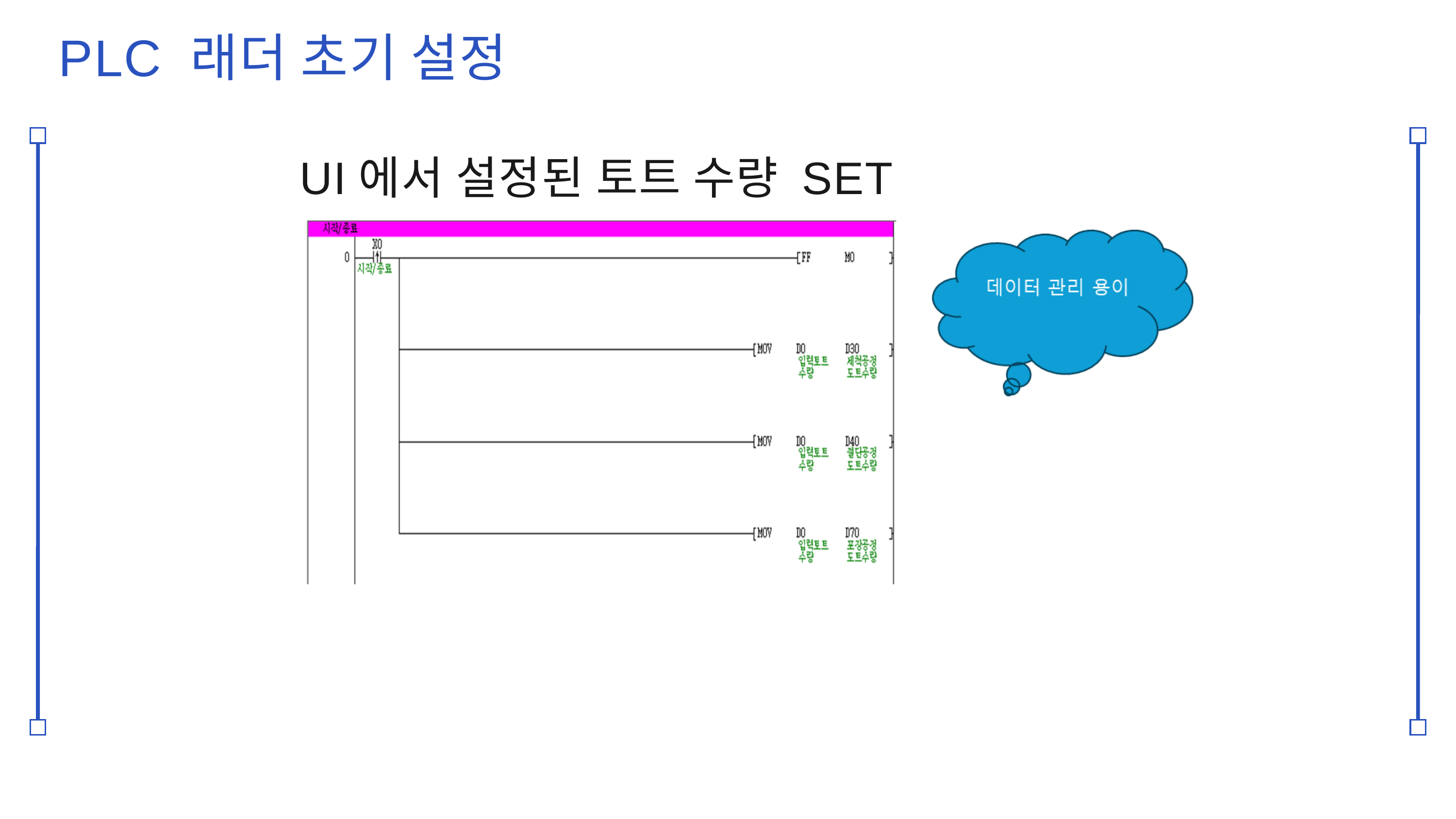

PLC 래더 초기 설정

UI에서 설정된 토트 수량 SET